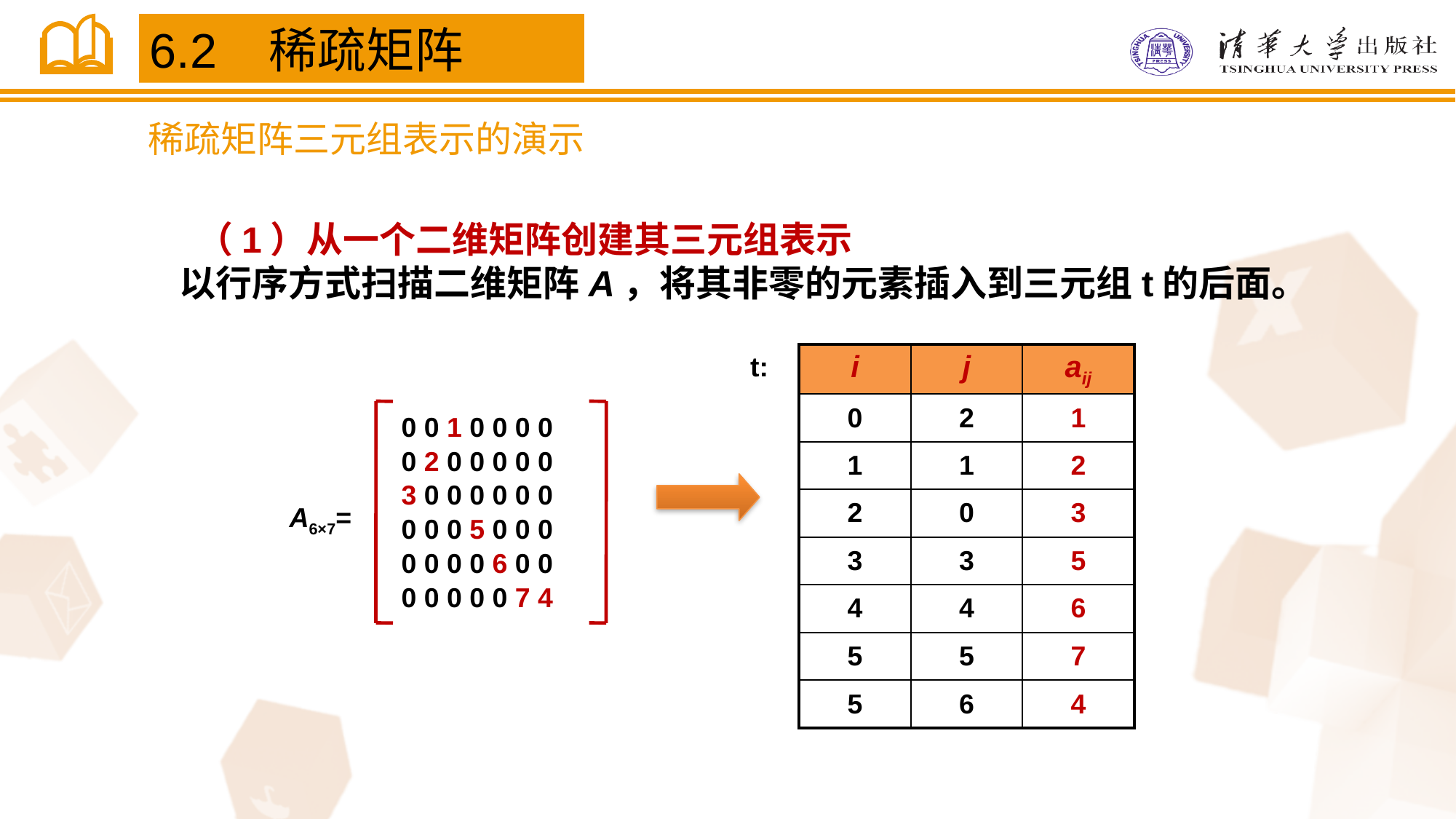

6.2   稀疏矩阵
稀疏矩阵三元组表示的演示
 （1）从一个二维矩阵创建其三元组表示
以行序方式扫描二维矩阵A，将其非零的元素插入到三元组t的后面。
t:
| i | j | aij |
| --- | --- | --- |
| 0 | 2 | 1 |
| 1 | 1 | 2 |
| 2 | 0 | 3 |
| 3 | 3 | 5 |
| 4 | 4 | 6 |
| 5 | 5 | 7 |
| 5 | 6 | 4 |
0 0 1 0 0 0 0
0 2 0 0 0 0 0
3 0 0 0 0 0 0
A6×7=
0 0 0 5 0 0 0
0 0 0 0 6 0 0
0 0 0 0 0 7 4